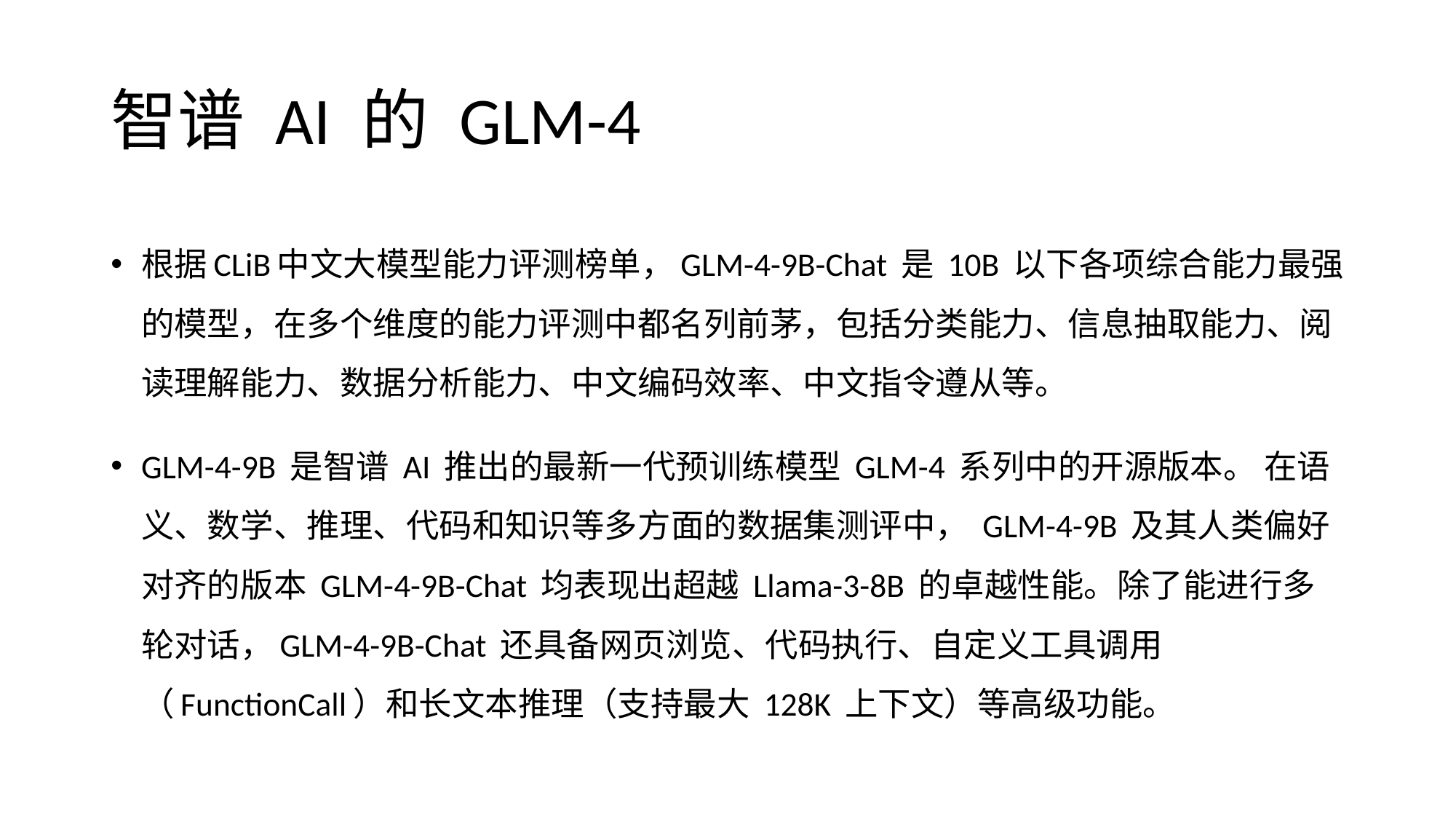

# 智谱 AI 的 GLM-4
根据CLiB中⽂⼤模型能⼒评测榜单，GLM-4-9B-Chat 是 10B 以下各项综合能⼒最强的模型，在多个维度的能⼒评测中都名列前茅，包括分类能⼒、信息抽取能⼒、阅读理解能⼒、数据分析能⼒、中⽂编码效率、中⽂指令遵从等。
GLM-4-9B 是智谱 AI 推出的最新⼀代预训练模型 GLM-4 系列中的开源版本。 在语义、数学、推理、代码和知识等多⽅⾯的数据集测评中， GLM-4-9B 及其⼈类偏好对⻬的版本 GLM-4-9B-Chat 均表现出超越 Llama-3-8B 的卓越性能。除了能进⾏多轮对话，GLM-4-9B-Chat 还具备⽹⻚浏览、代码执⾏、⾃定义⼯具调⽤（FunctionCall）和⻓⽂本推理（⽀持最⼤ 128K 上下⽂）等⾼级功能。